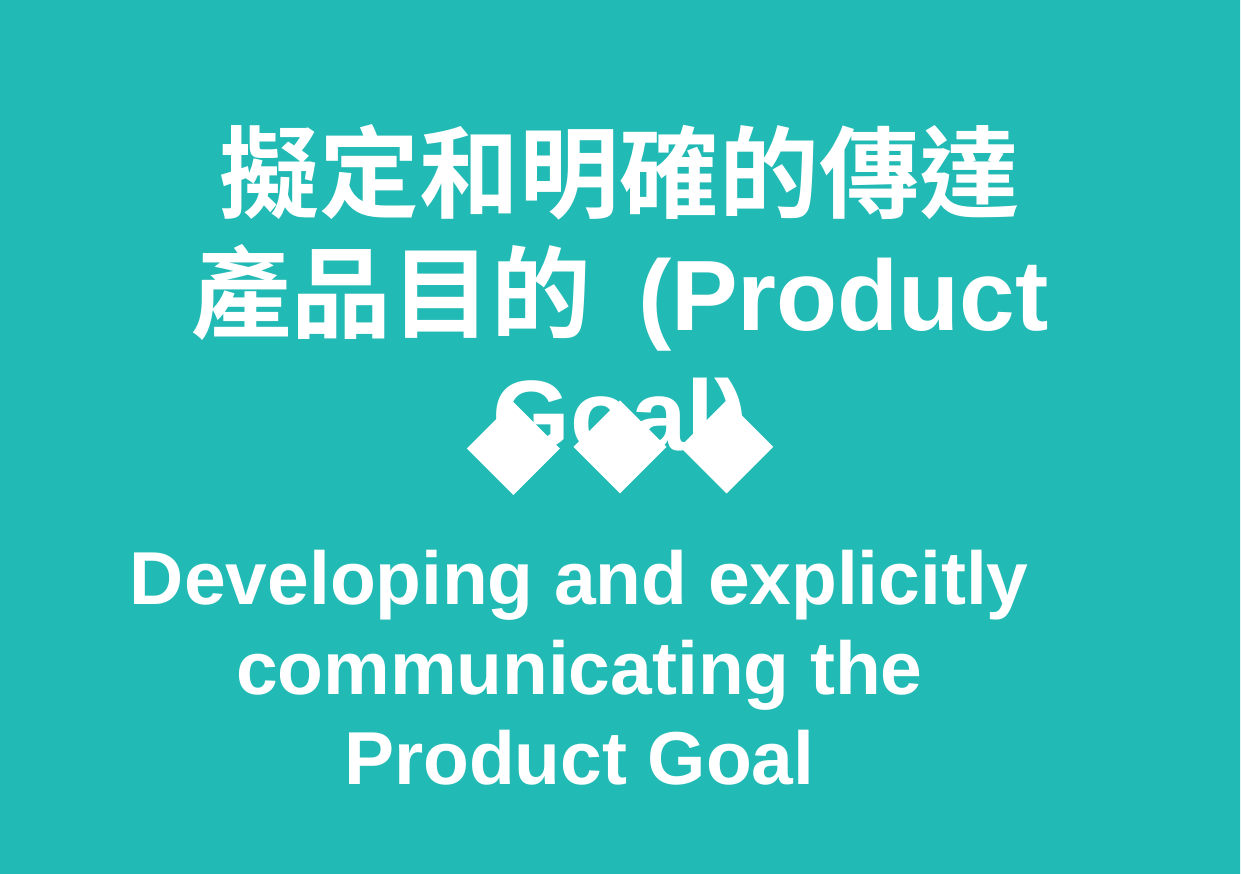

擬定和明確的傳達
產品目的 (Product Goal)

Developing and explicitly communicating the Product Goal